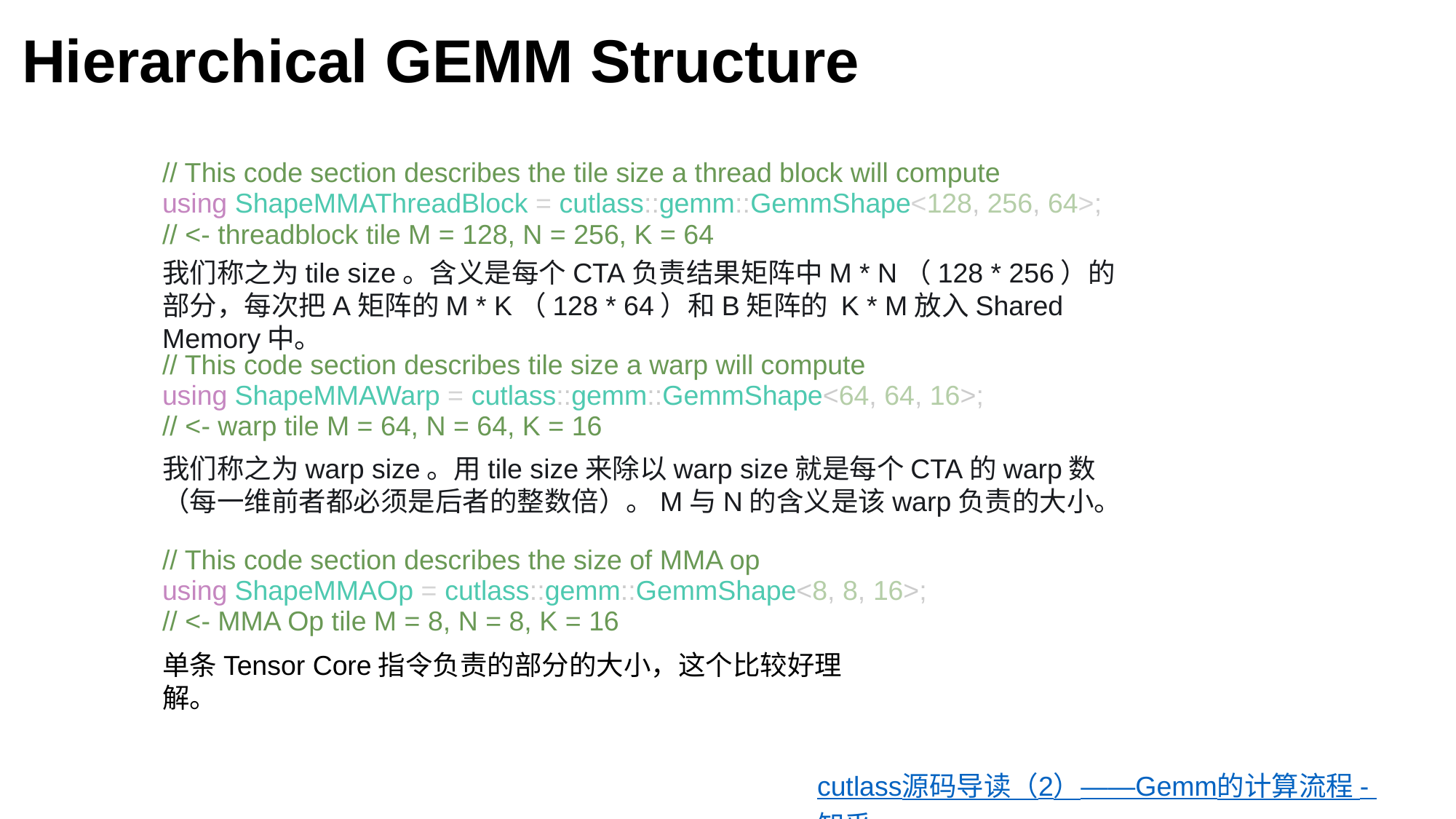

Hierarchical GEMM Structure
// This code section describes the tile size a thread block will compute
using ShapeMMAThreadBlock = cutlass::gemm::GemmShape<128, 256, 64>;
// <- threadblock tile M = 128, N = 256, K = 64
我们称之为tile size。含义是每个CTA负责结果矩阵中M * N（128 * 256）的部分，每次把A矩阵的M * K（128 * 64）和B矩阵的 K * M放入Shared Memory中。
// This code section describes tile size a warp will compute
using ShapeMMAWarp = cutlass::gemm::GemmShape<64, 64, 16>;
// <- warp tile M = 64, N = 64, K = 16
我们称之为warp size。用tile size来除以warp size就是每个CTA的warp数（每一维前者都必须是后者的整数倍）。M与N的含义是该warp负责的大小。
// This code section describes the size of MMA op
using ShapeMMAOp = cutlass::gemm::GemmShape<8, 8, 16>;
// <- MMA Op tile M = 8, N = 8, K = 16
单条Tensor Core指令负责的部分的大小，这个比较好理解。
cutlass源码导读（2）——Gemm的计算流程 - 知乎